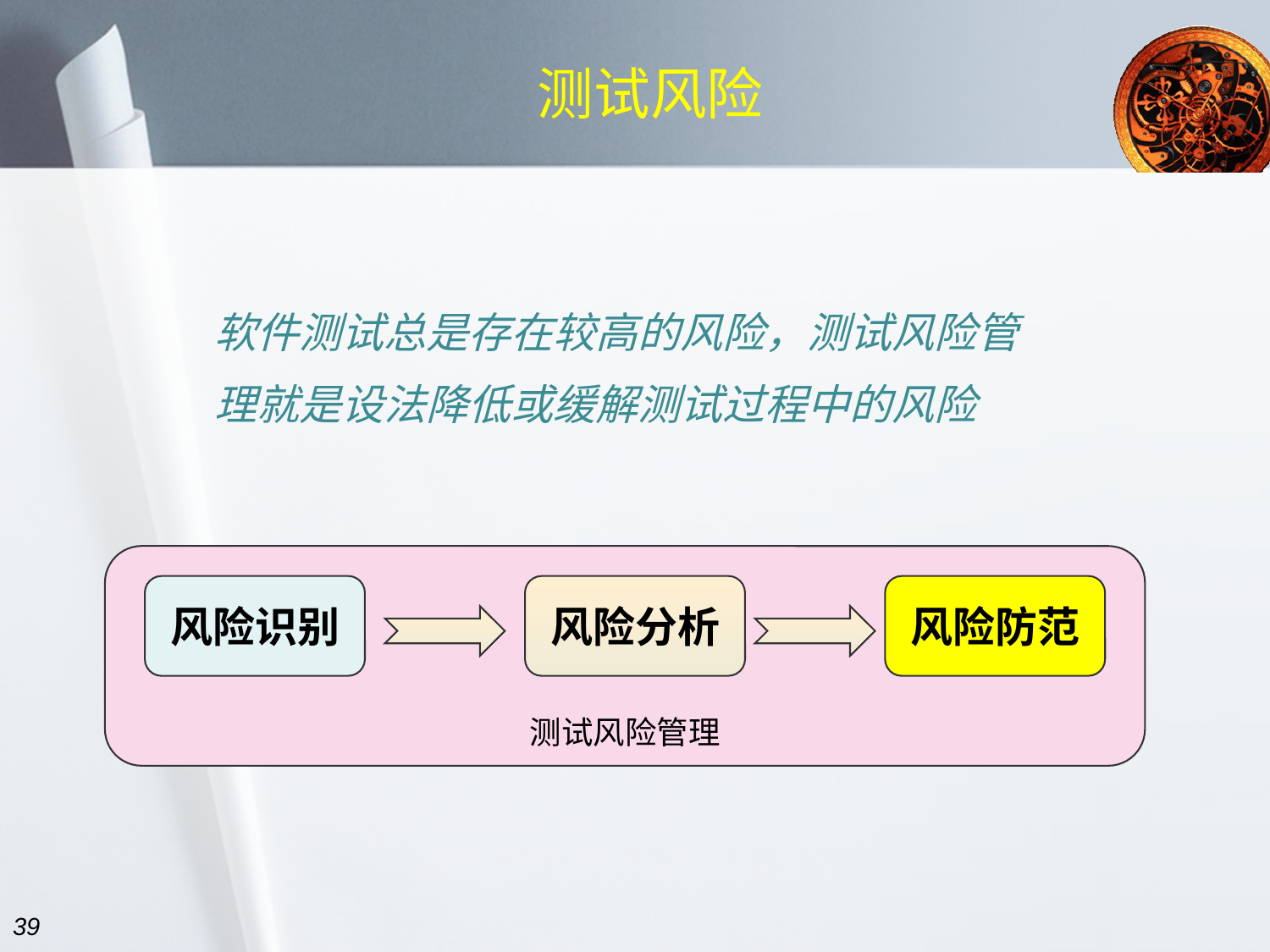

# 测试风险
软件测试总是存在较高的风险，测试风险管理就是设法降低或缓解测试过程中的风险

测试风险管理
风险识别
风险分析
风险防范

39